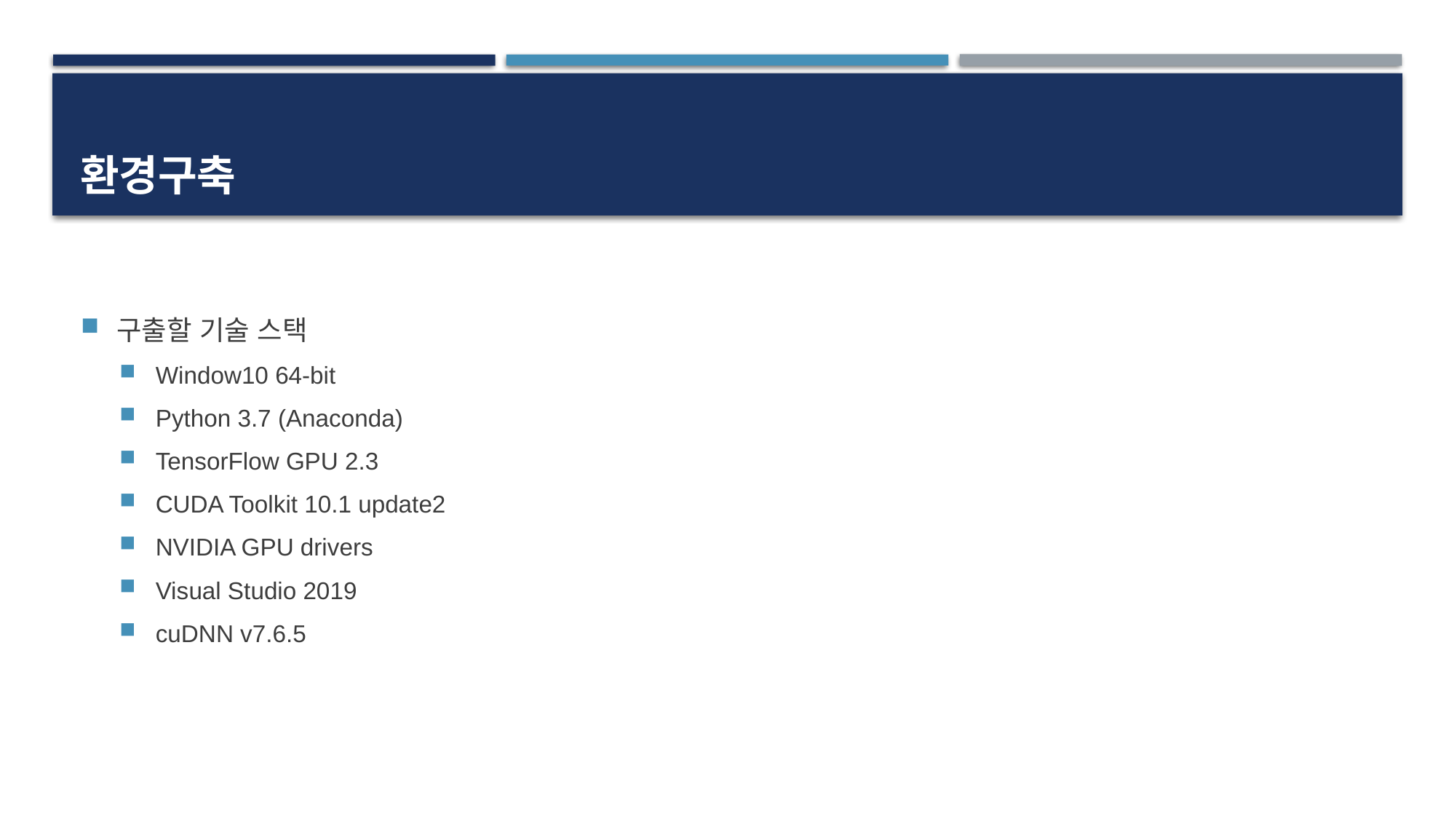

# 환경구축
구출할 기술 스택
Window10 64-bit
Python 3.7 (Anaconda)
TensorFlow GPU 2.3
CUDA Toolkit 10.1 update2
NVIDIA GPU drivers
Visual Studio 2019
cuDNN v7.6.5